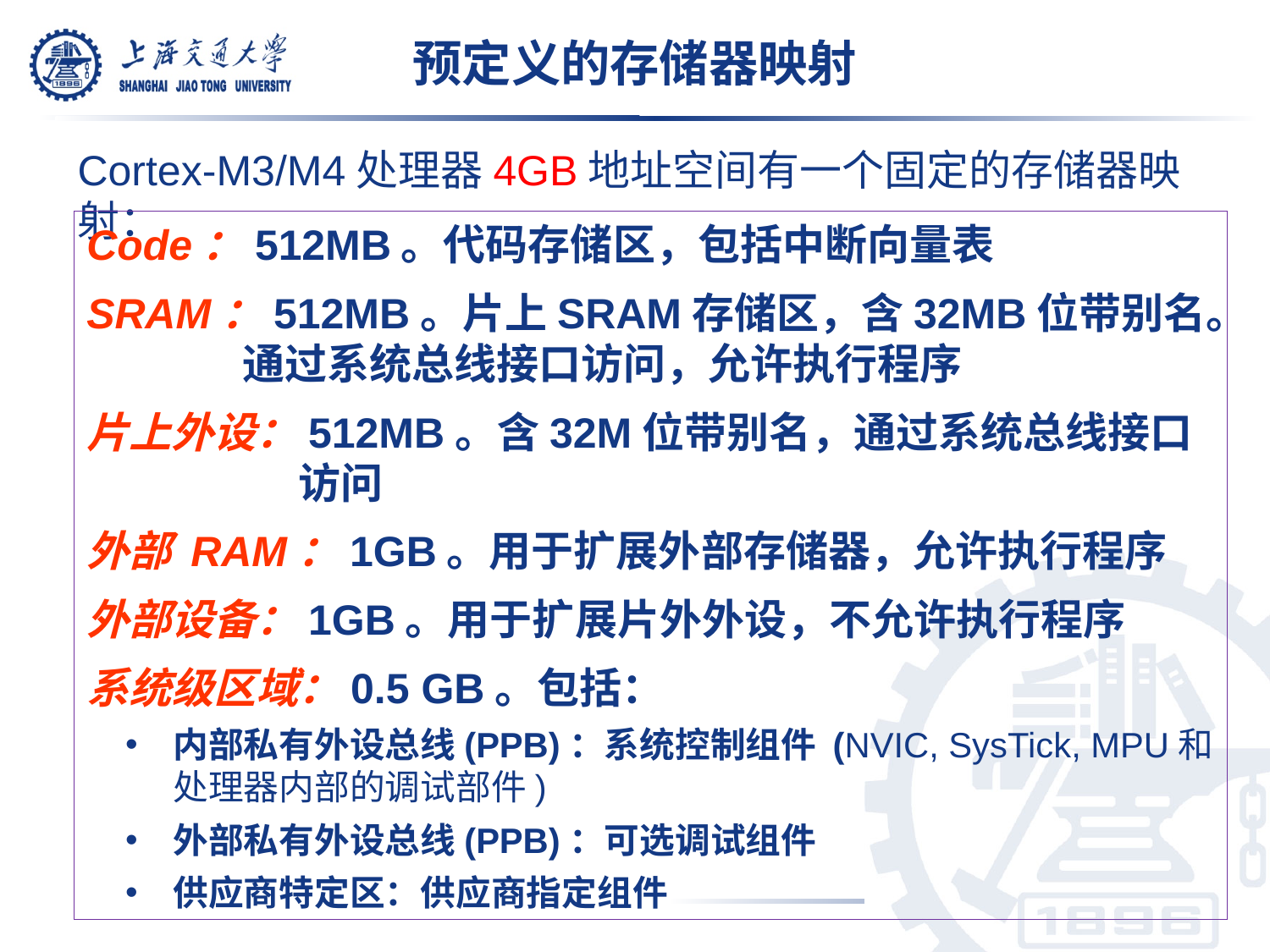

预定义的存储器映射
Cortex-M3/M4处理器4GB地址空间有一个固定的存储器映射：

Code：512MB。代码存储区，包括中断向量表
SRAM：512MB。片上SRAM存储区，含32MB位带别名。	   通过系统总线接口访问，允许执行程序
片上外设：512MB。含32M位带别名，通过系统总线接口访问
外部 RAM：1GB。用于扩展外部存储器，允许执行程序
外部设备：1GB。用于扩展片外外设，不允许执行程序
系统级区域：0.5 GB。包括：
内部私有外设总线(PPB)：系统控制组件 (NVIC, SysTick, MPU和处理器内部的调试部件)
外部私有外设总线(PPB)：可选调试组件
供应商特定区：供应商指定组件